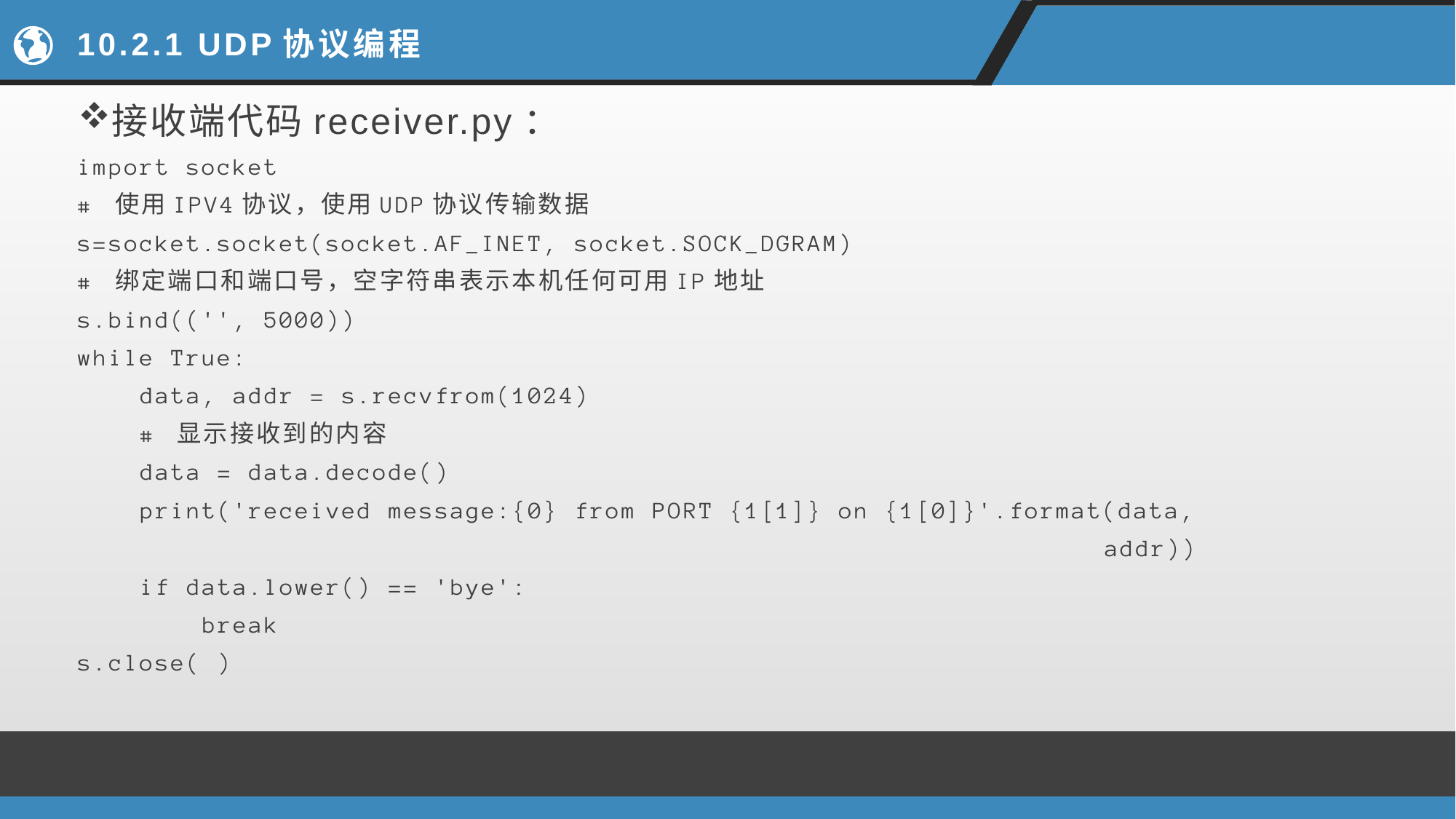

# 10.2.1 UDP协议编程

接收端代码receiver.py：
import socket
# 使用IPV4协议，使用UDP协议传输数据
s=socket.socket(socket.AF_INET, socket.SOCK_DGRAM)
# 绑定端口和端口号，空字符串表示本机任何可用IP地址
s.bind(('', 5000))
while True:
    data, addr = s.recvfrom(1024)
    # 显示接收到的内容
    data = data.decode()
    print('received message:{0} from PORT {1[1]} on {1[0]}'.format(data,
                                                                  addr))
    if data.lower() == 'bye':
        break
s.close( )